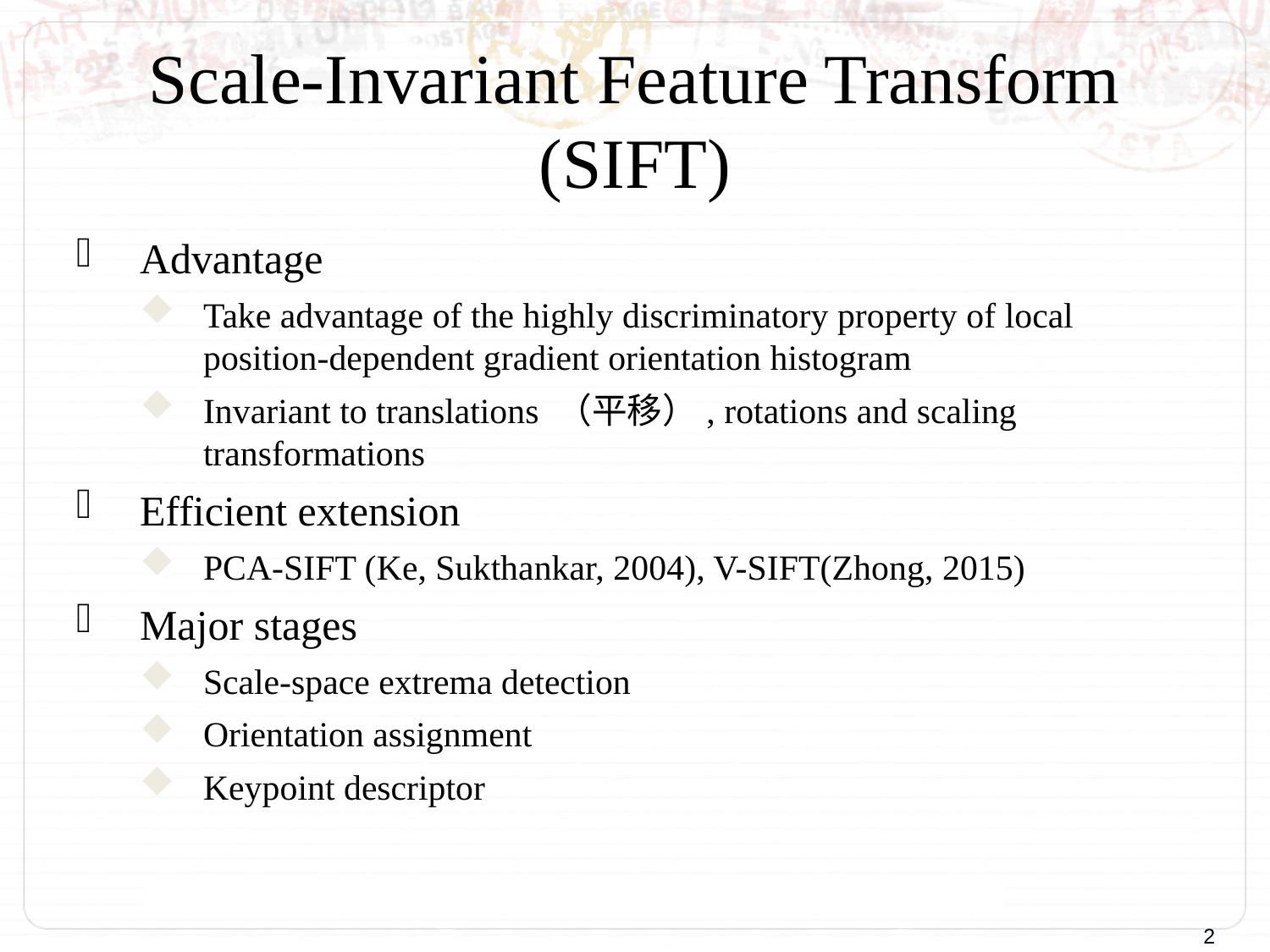

# Scale-Invariant Feature Transform (SIFT)
Advantage
Take advantage of the highly discriminatory property of local position-dependent gradient orientation histogram
Invariant to translations （平移）, rotations and scaling transformations
Efficient extension
PCA-SIFT (Ke, Sukthankar, 2004), V-SIFT(Zhong, 2015)
Major stages
Scale-space extrema detection
Orientation assignment
Keypoint descriptor

S-SIFT: A Shorter SIFT without Least Discriminative Visual Orientation
2